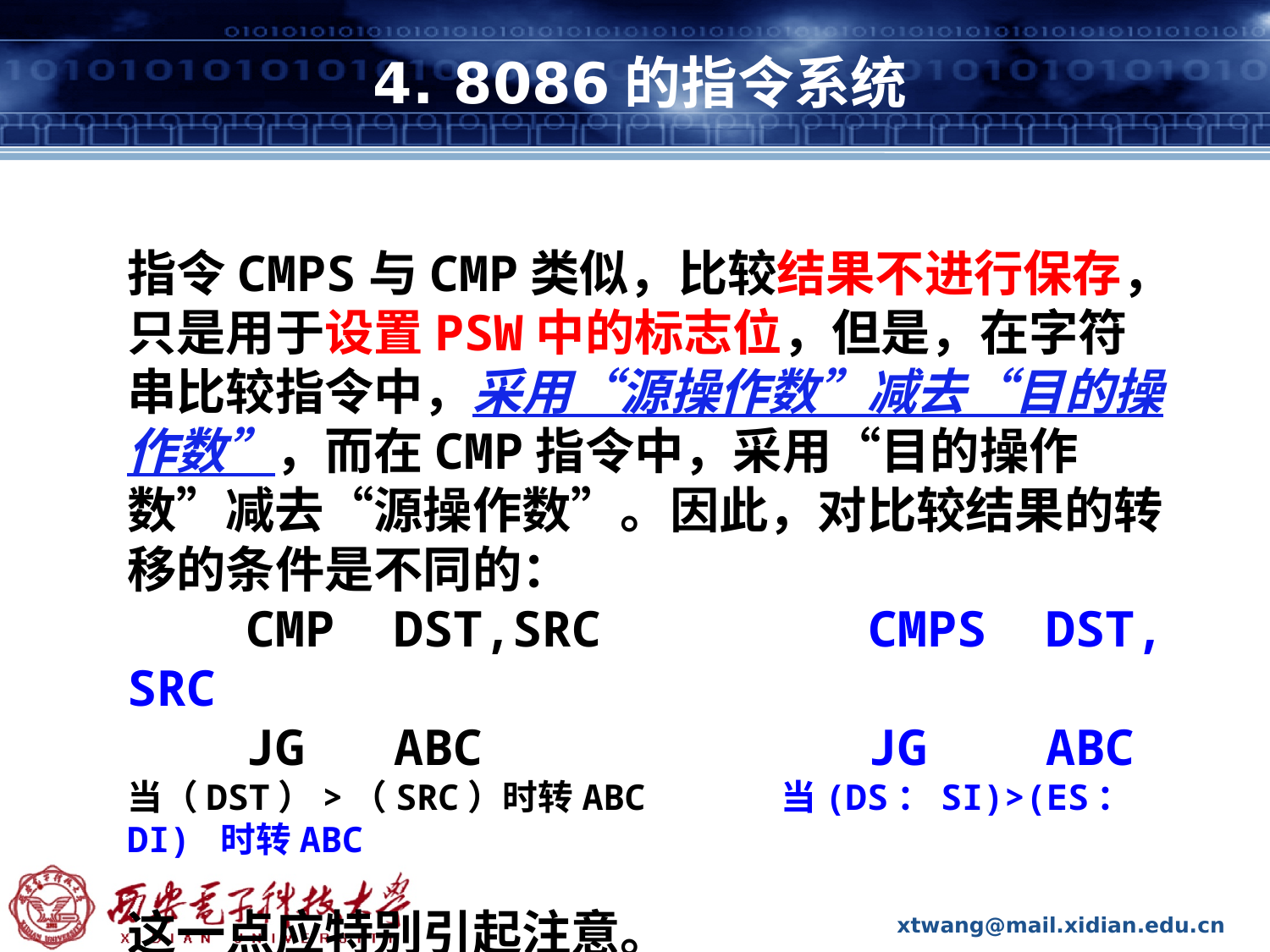

# 4. 8086的指令系统
指令CMPS与CMP类似，比较结果不进行保存，只是用于设置PSW中的标志位，但是，在字符串比较指令中，采用“源操作数”减去“目的操作数”，而在CMP指令中，采用“目的操作数”减去“源操作数”。因此，对比较结果的转移的条件是不同的：
    CMP  DST,SRC         CMPS  DST, SRC
    JG   ABC             JG    ABC
当（DST）>（SRC）时转ABC      当(DS：SI)>(ES：DI) 时转ABC

这一点应特别引起注意。